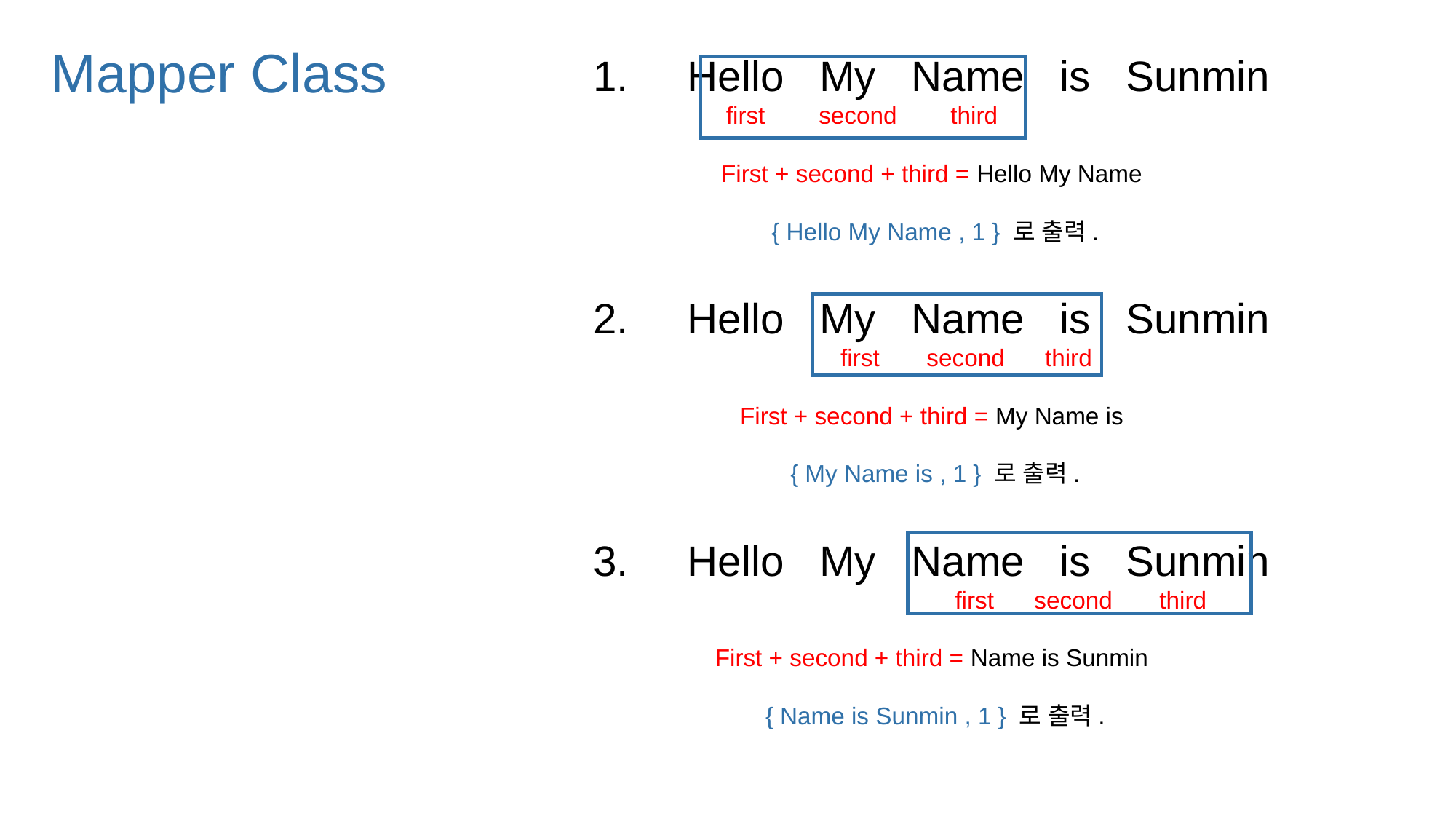

# Mapper Class

1.     Hello   My   Name   is   Sunmin
                    first        second        third

First + second + third = Hello My Name

 { Hello My Name , 1 } 로 출력.

2.     Hello   My   Name   is   Sunmin
                                     first       second      third

First + second + third = My Name is

 { My Name is , 1 } 로 출력.

3.     Hello   My   Name   is   Sunmin
                                                      first      second       third

First + second + third = Name is Sunmin

 { Name is Sunmin , 1 } 로 출력.